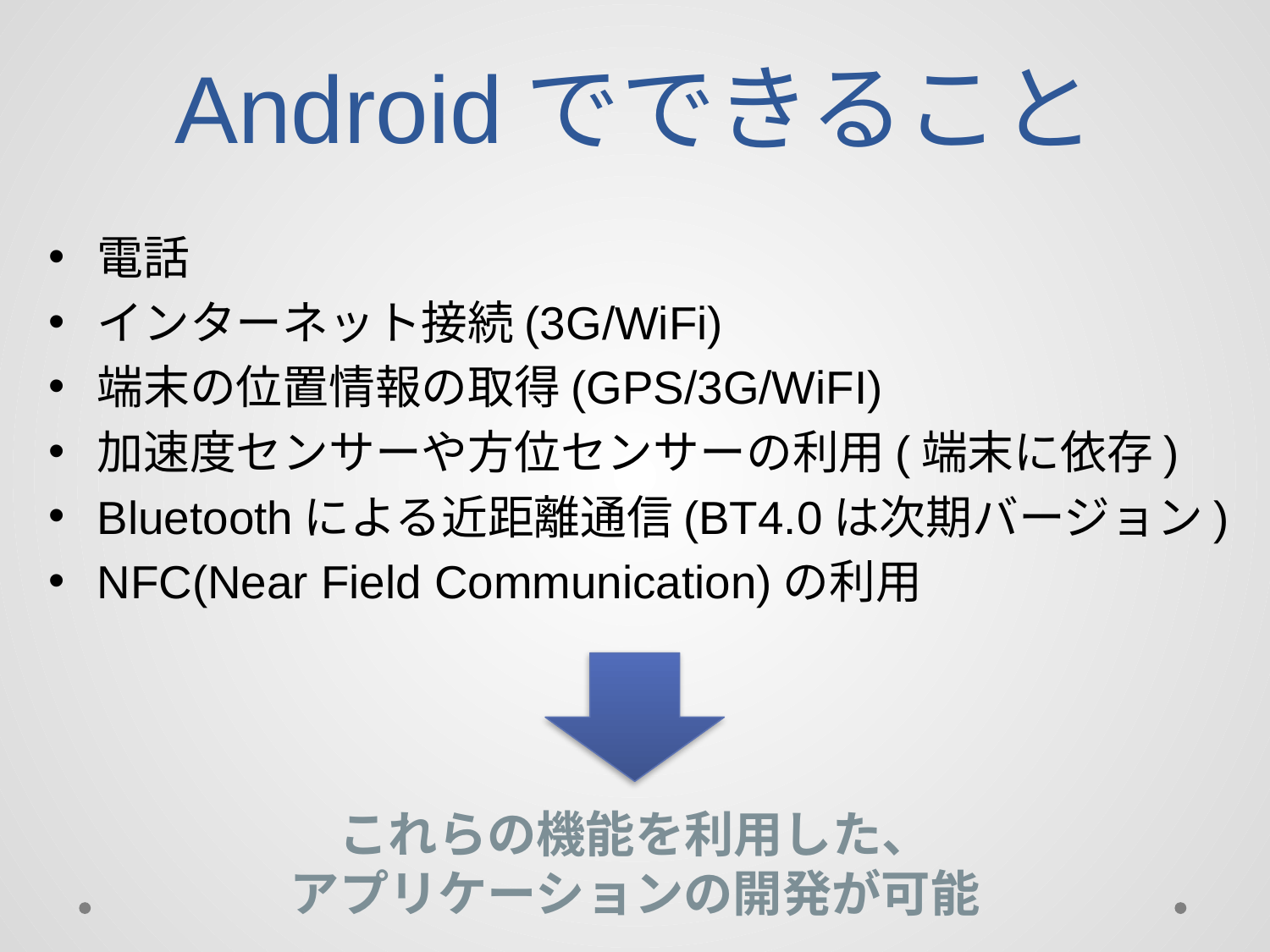

# Androidでできること
電話
インターネット接続(3G/WiFi)
端末の位置情報の取得(GPS/3G/WiFI)
加速度センサーや方位センサーの利用(端末に依存)
Bluetoothによる近距離通信(BT4.0は次期バージョン)
NFC(Near Field Communication)の利用

これらの機能を利用した、
アプリケーションの開発が可能